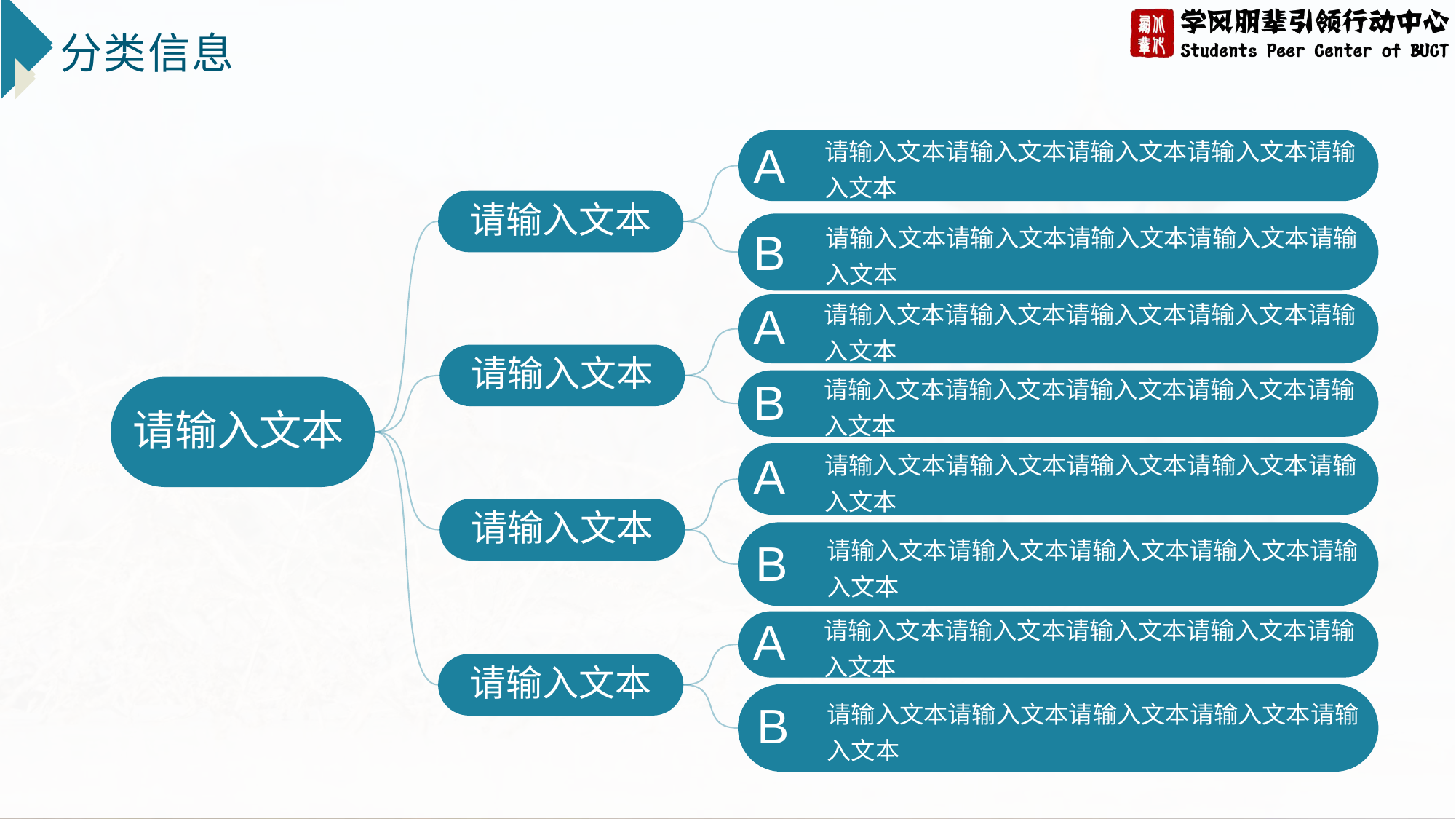

# 分类信息
请输入文本请输入文本请输入文本请输入文本请输入文本
A
请输入文本请输入文本请输入文本请输入文本请输入文本
B
 请输入文本
请输入文本请输入文本请输入文本请输入文本请输入文本
A
请输入文本请输入文本请输入文本请输入文本请输入文本
B
 请输入文本
请输入文本
请输入文本请输入文本请输入文本请输入文本请输入文本
A
请输入文本请输入文本请输入文本请输入文本请输入文本
B
 请输入文本
请输入文本请输入文本请输入文本请输入文本请输入文本
A
请输入文本请输入文本请输入文本请输入文本请输入文本
B
 请输入文本